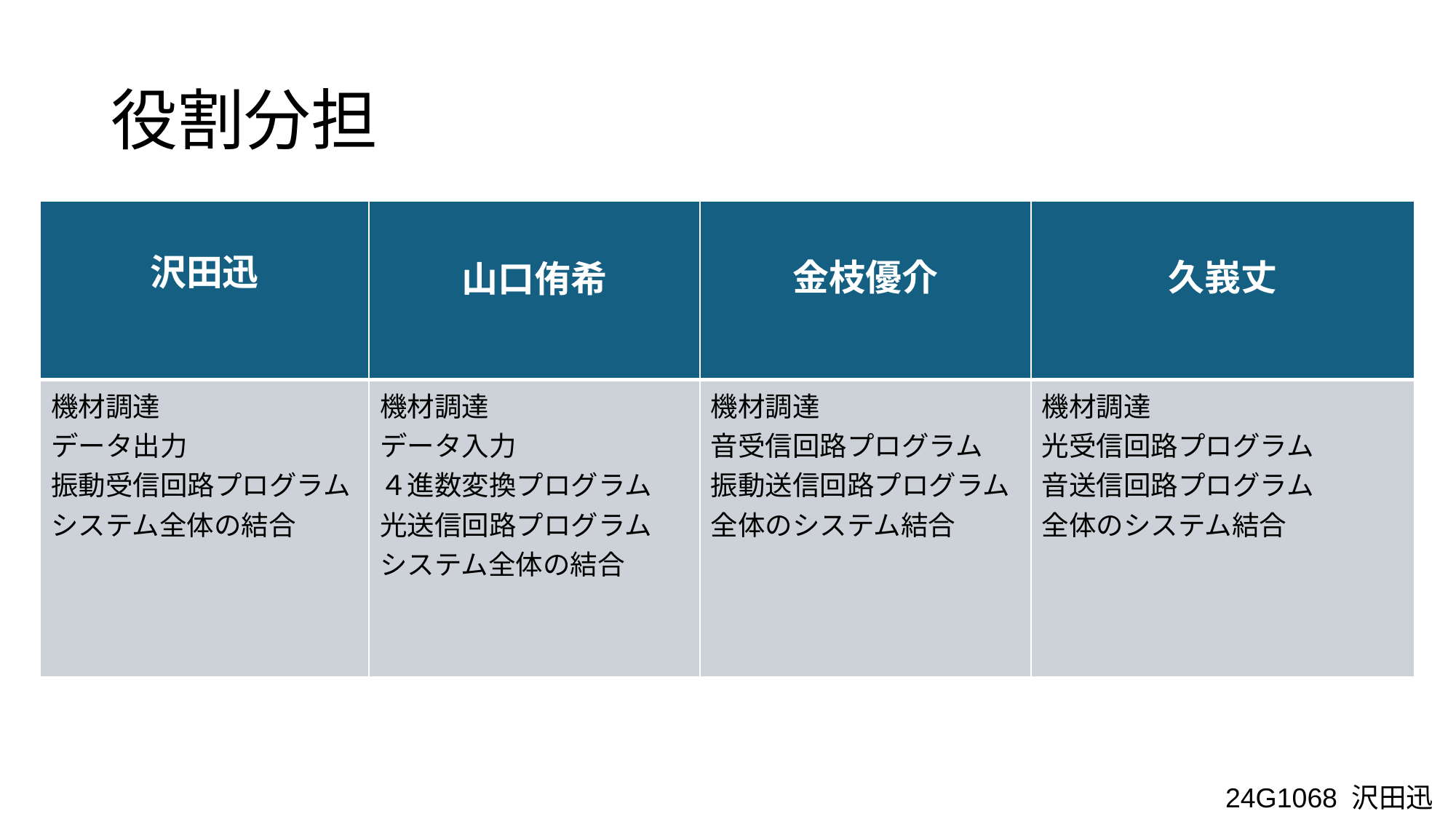

# 役割分担
| 沢田迅 | 山口侑希 | 金枝優介 | 久峩丈 |
| --- | --- | --- | --- |
| 機材調達 データ出力 振動受信回路プログラム システム全体の結合 | 機材調達 データ入力 ４進数変換プログラム 光送信回路プログラム システム全体の結合 | 機材調達 音受信回路プログラム 振動送信回路プログラム 全体のシステム結合 | 機材調達 光受信回路プログラム 音送信回路プログラム 全体のシステム結合 |
24G1068 沢田迅